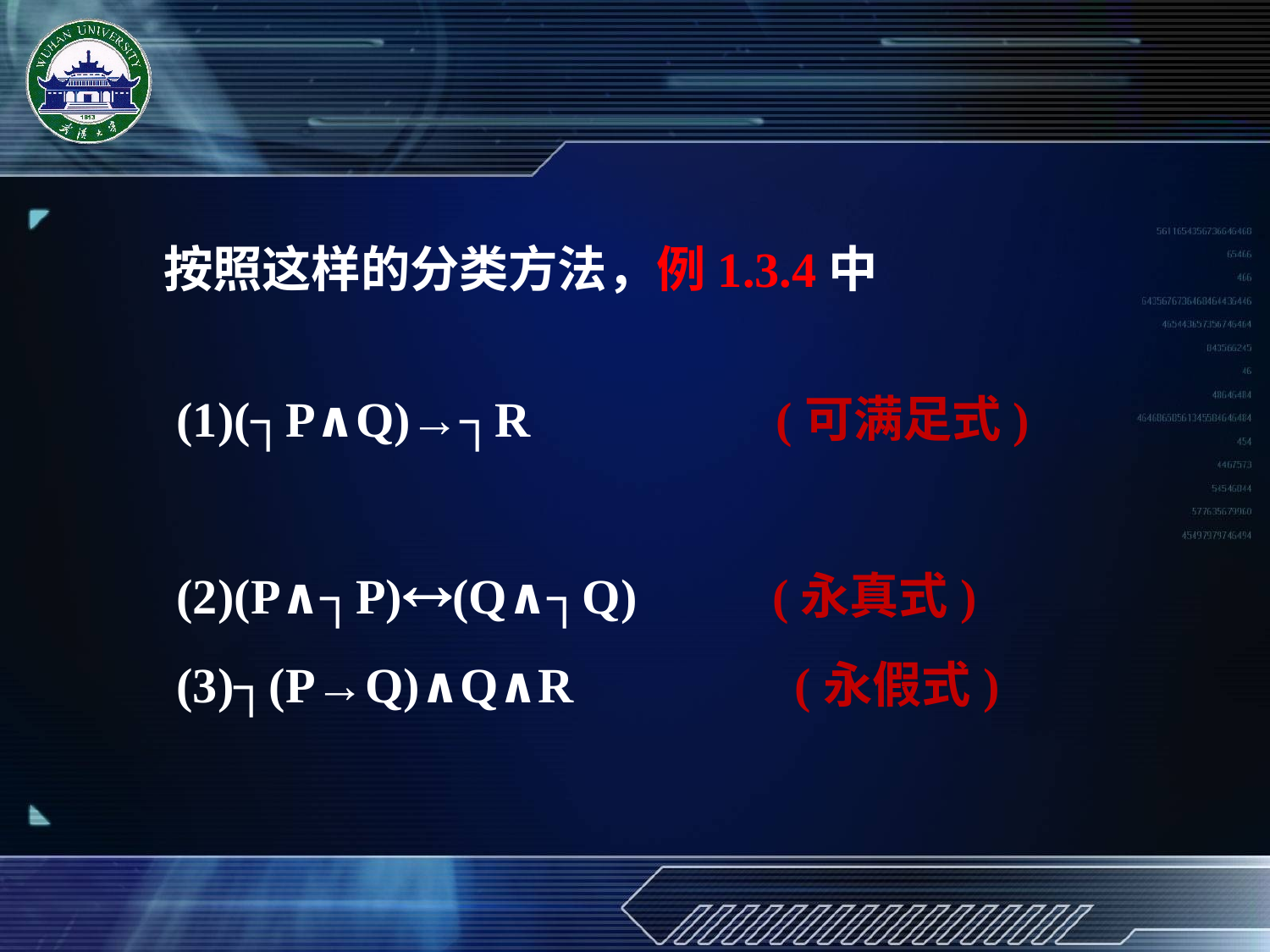

按照这样的分类方法，例1.3.4中
(1)(┐P∧Q)→┐R                    (可满足式)
(2)(P∧┐P)↔(Q∧┐Q)           (永真式)
(3)┐(P→Q)∧Q∧R                  (永假式)